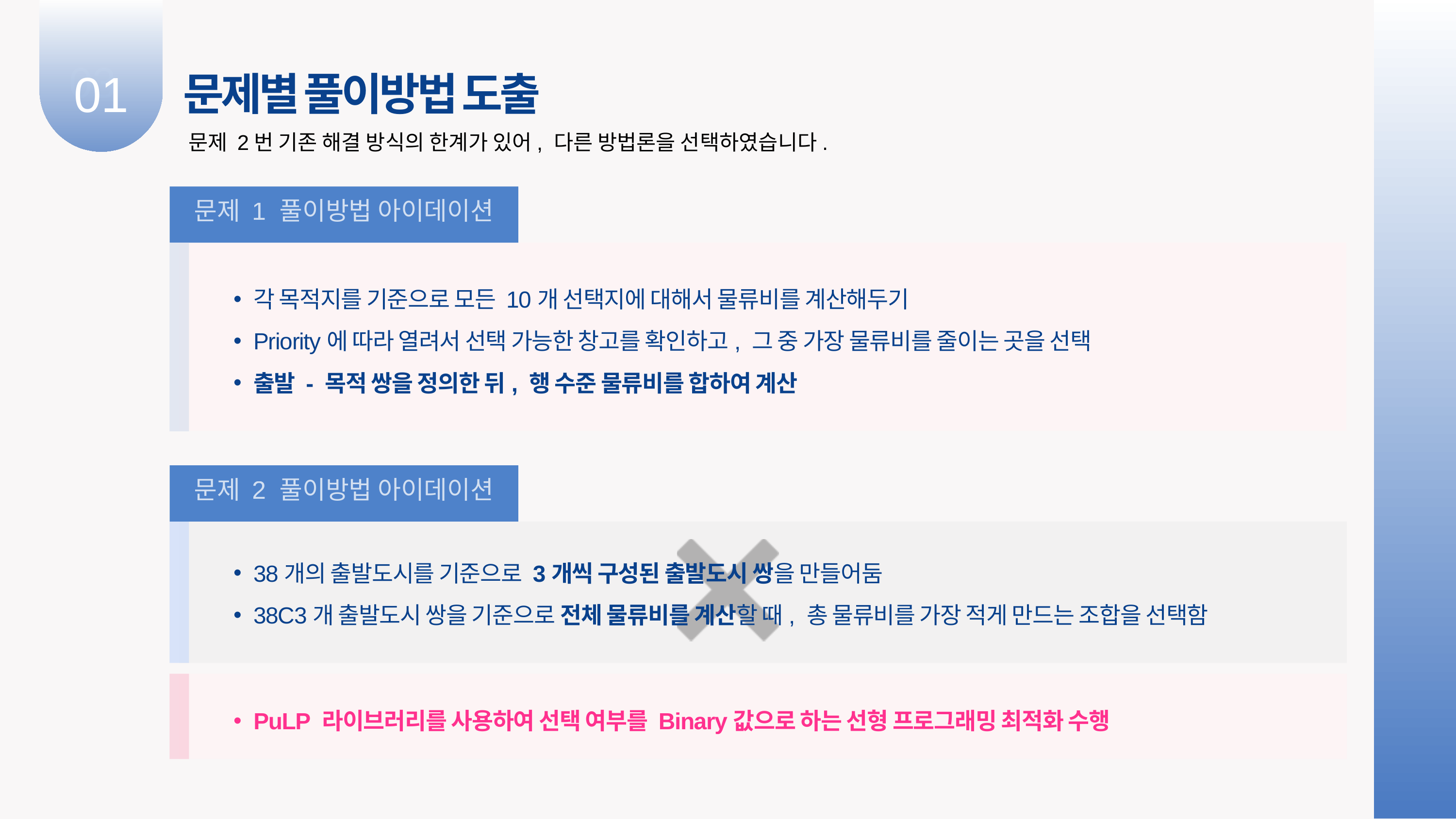

03
01
문제별 풀이방법 도출
문제 2번 기존 해결 방식의 한계가 있어, 다른 방법론을 선택하였습니다.

문제 1 풀이방법 아이데이션

각 목적지를 기준으로 모든 10개 선택지에 대해서 물류비를 계산해두기
Priority에 따라 열려서 선택 가능한 창고를 확인하고, 그 중 가장 물류비를 줄이는 곳을 선택
출발 - 목적 쌍을 정의한 뒤, 행 수준 물류비를 합하여 계산

문제 2 풀이방법 아이데이션

38개의 출발도시를 기준으로 3개씩 구성된 출발도시 쌍을 만들어둠
38C3개 출발도시 쌍을 기준으로 전체 물류비를 계산할 때, 총 물류비를 가장 적게 만드는 조합을 선택함

PuLP 라이브러리를 사용하여 선택 여부를 Binary값으로 하는 선형 프로그래밍 최적화 수행